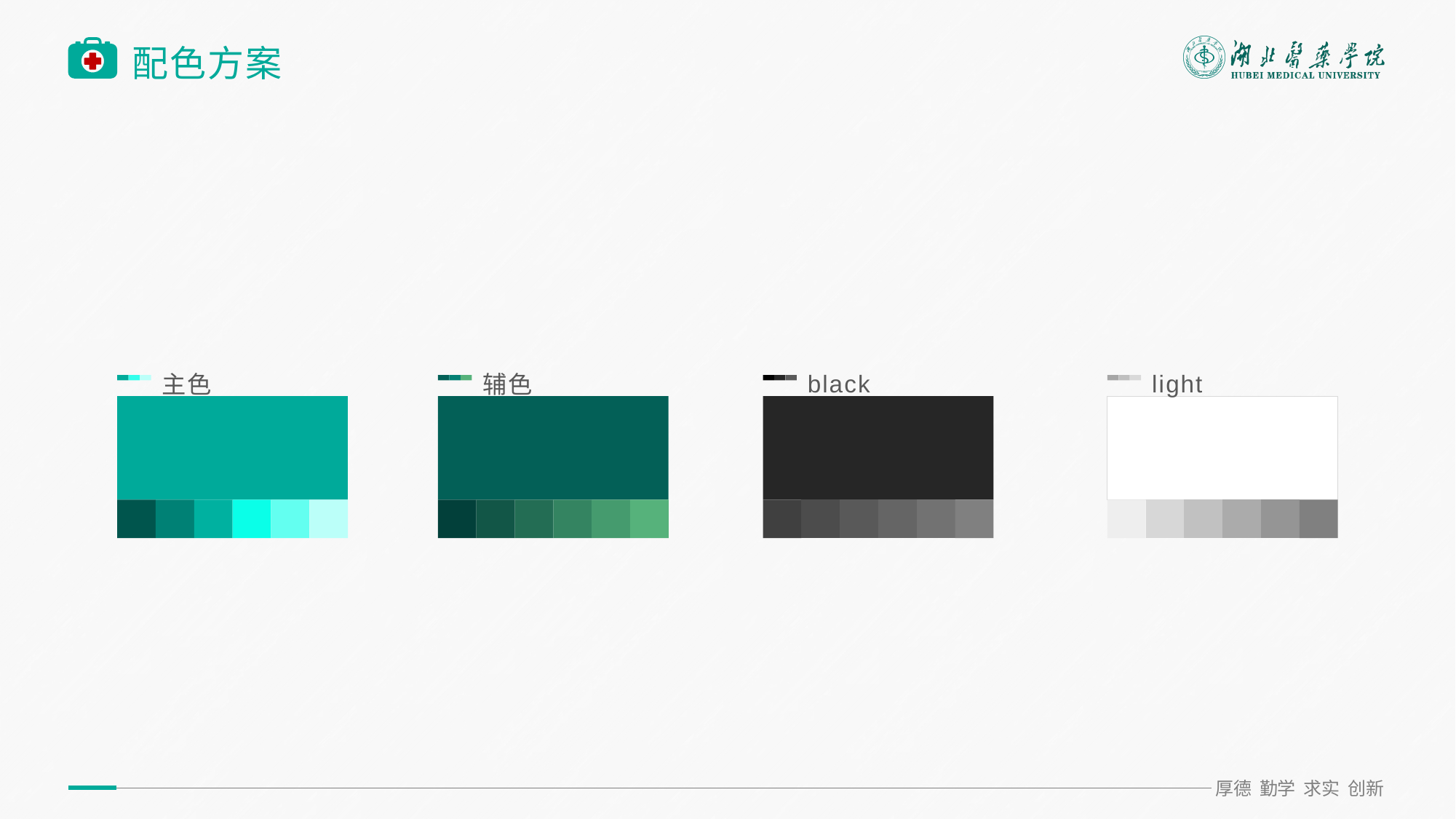

# 配色方案
COLOR SCHEME
black

light

辅色

主色